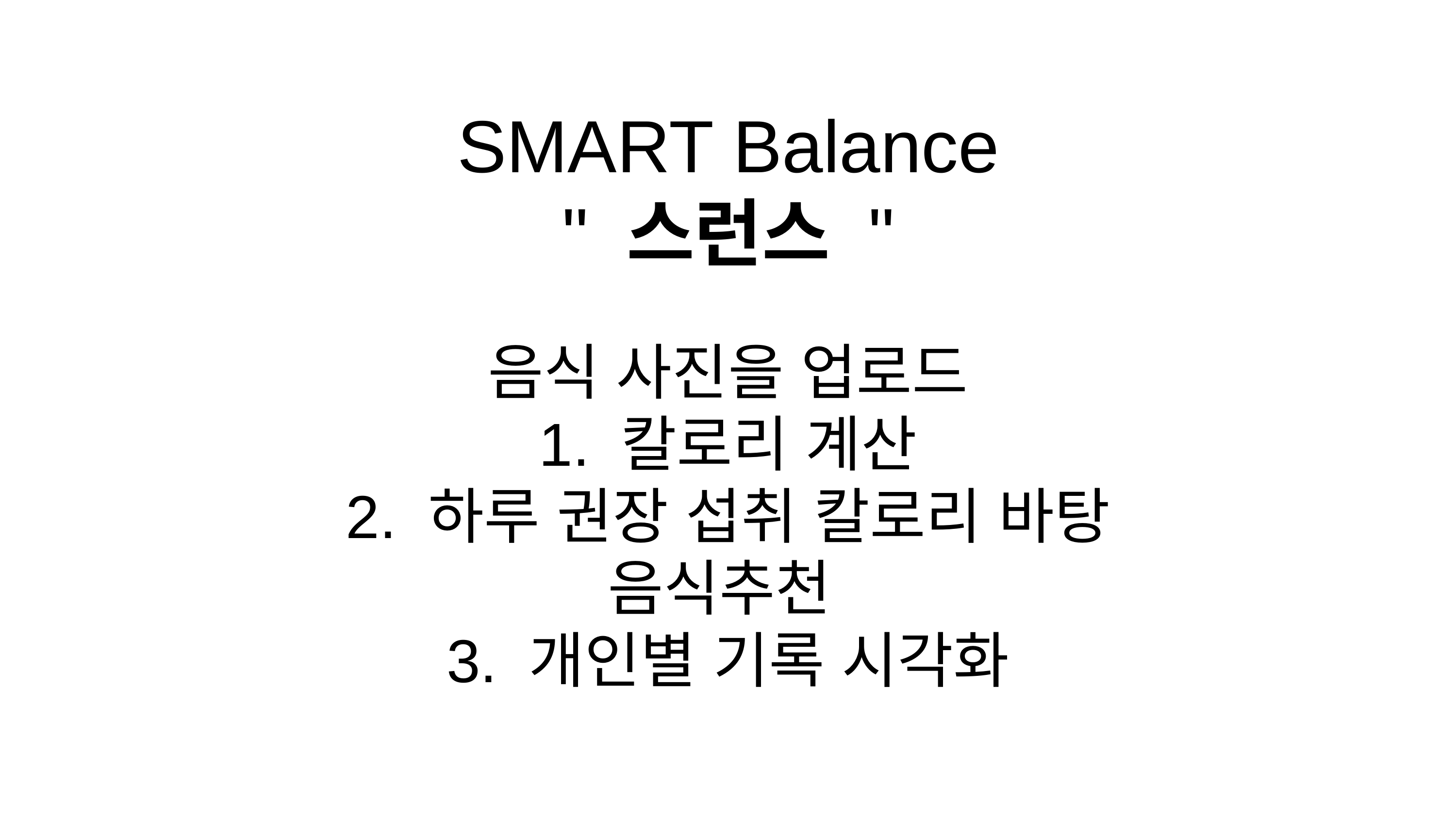

SMART Balance
" 스런스 "
음식 사진을 업로드
1. 칼로리 계산
2. 하루 권장 섭취 칼로리 바탕
음식추천
3. 개인별 기록 시각화